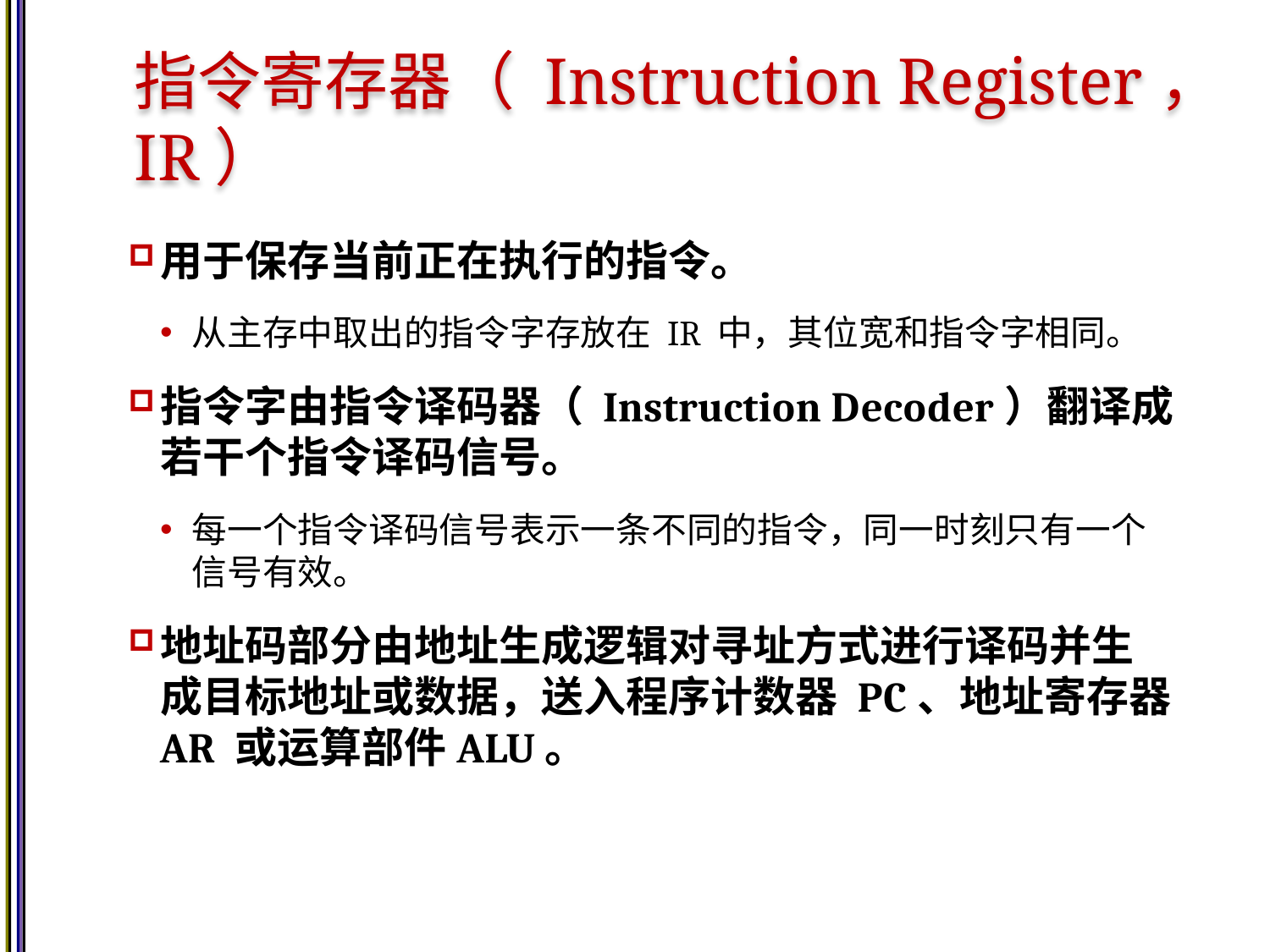

# 指令寄存器（ Instruction Register， IR）
用于保存当前正在执行的指令。
从主存中取出的指令字存放在 IR 中，其位宽和指令字相同。
指令字由指令译码器（ Instruction Decoder）翻译成若干个指令译码信号。
每一个指令译码信号表示一条不同的指令，同一时刻只有一个信号有效。
地址码部分由地址生成逻辑对寻址方式进行译码并生成目标地址或数据，送入程序计数器 PC、地址寄存器 AR 或运算部件ALU。
23